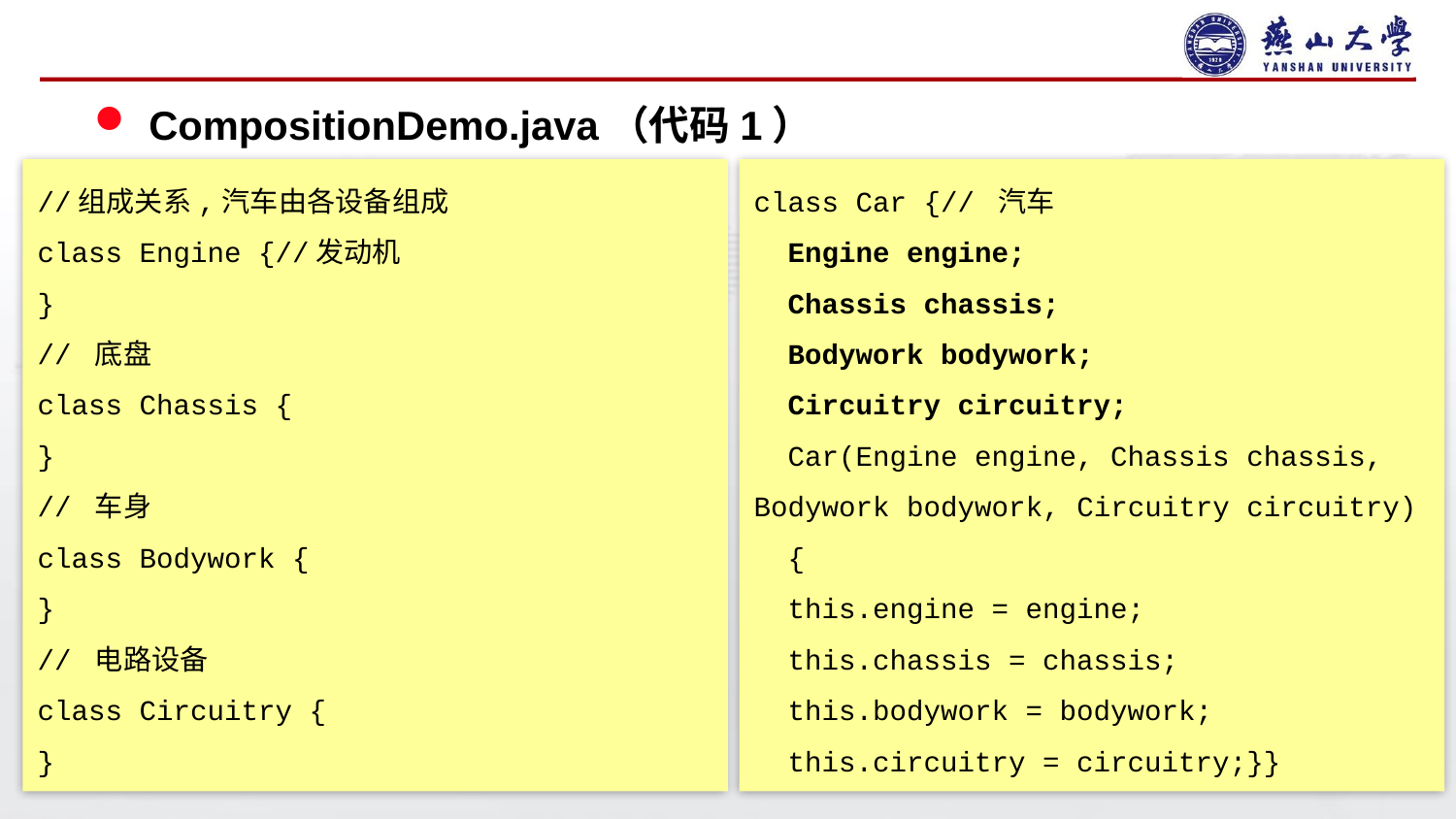

#
CompositionDemo.java（代码1）
//组成关系,汽车由各设备组成
class Engine {//发动机
}
// 底盘
class Chassis {
}
// 车身
class Bodywork {
}
// 电路设备
class Circuitry {
}
class Car {// 汽车
  Engine engine;
  Chassis chassis;
  Bodywork bodywork;
  Circuitry circuitry;
  Car(Engine engine, Chassis chassis, Bodywork bodywork, Circuitry circuitry)   {
  this.engine = engine;
  this.chassis = chassis;
  this.bodywork = bodywork;
  this.circuitry = circuitry;}}